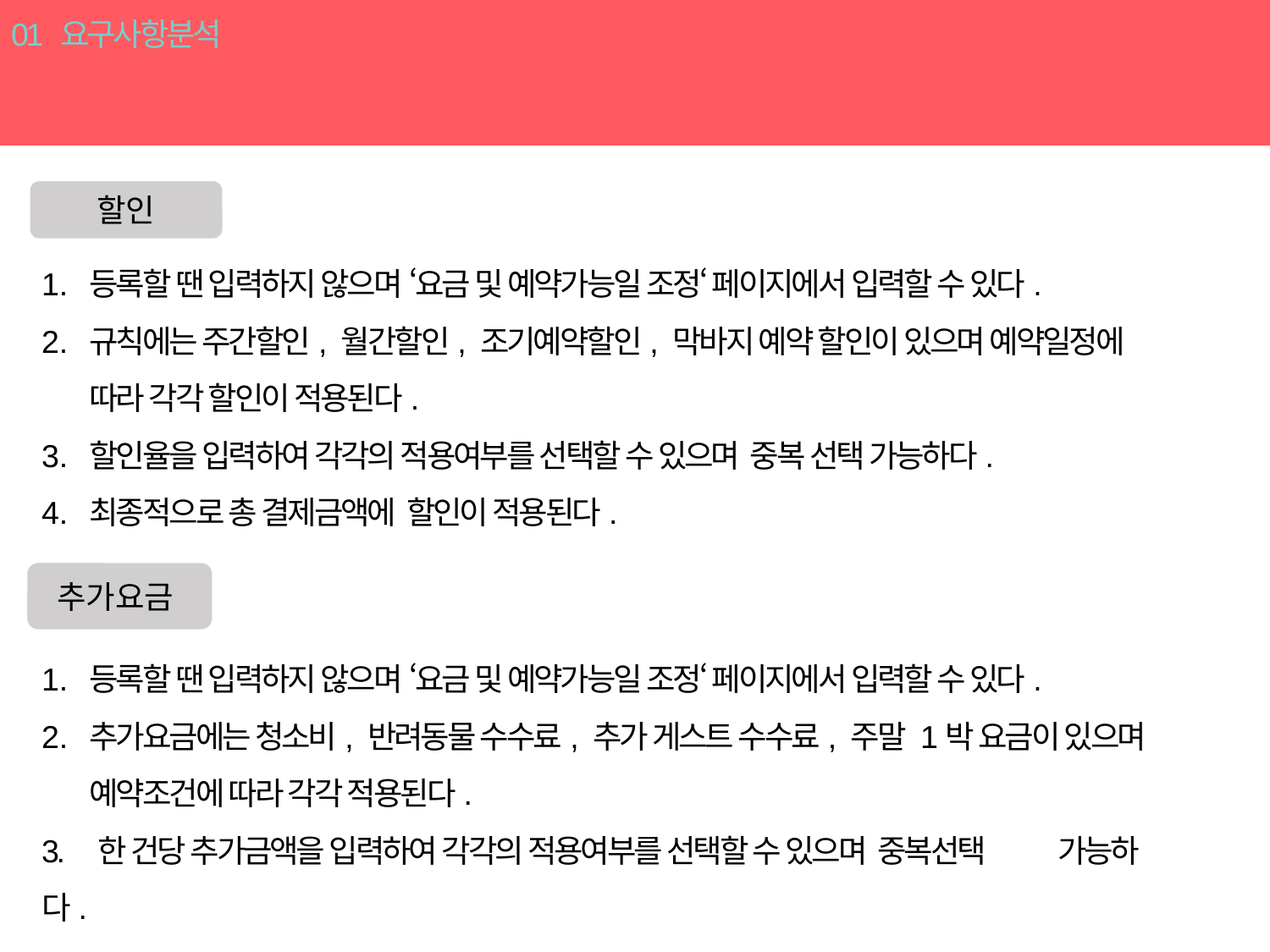

01 요구사항분석
숙소
할인
등록할 땐 입력하지 않으며 ‘요금 및 예약가능일 조정‘ 페이지에서 입력할 수 있다.
규칙에는 주간할인, 월간할인, 조기예약할인, 막바지 예약 할인이 있으며 예약일정에 따라 각각 할인이 적용된다.
할인율을 입력하여 각각의 적용여부를 선택할 수 있으며  중복 선택 가능하다.
최종적으로 총 결제금액에  할인이 적용된다.
추가요금
등록할 땐 입력하지 않으며 ‘요금 및 예약가능일 조정‘ 페이지에서 입력할 수 있다.
추가요금에는 청소비, 반려동물 수수료, 추가 게스트 수수료, 주말 1박 요금이 있으며 예약조건에 따라 각각 적용된다.
3.    한 건당 추가금액을 입력하여 각각의 적용여부를 선택할 수 있으며  중복선택 	가능하다.